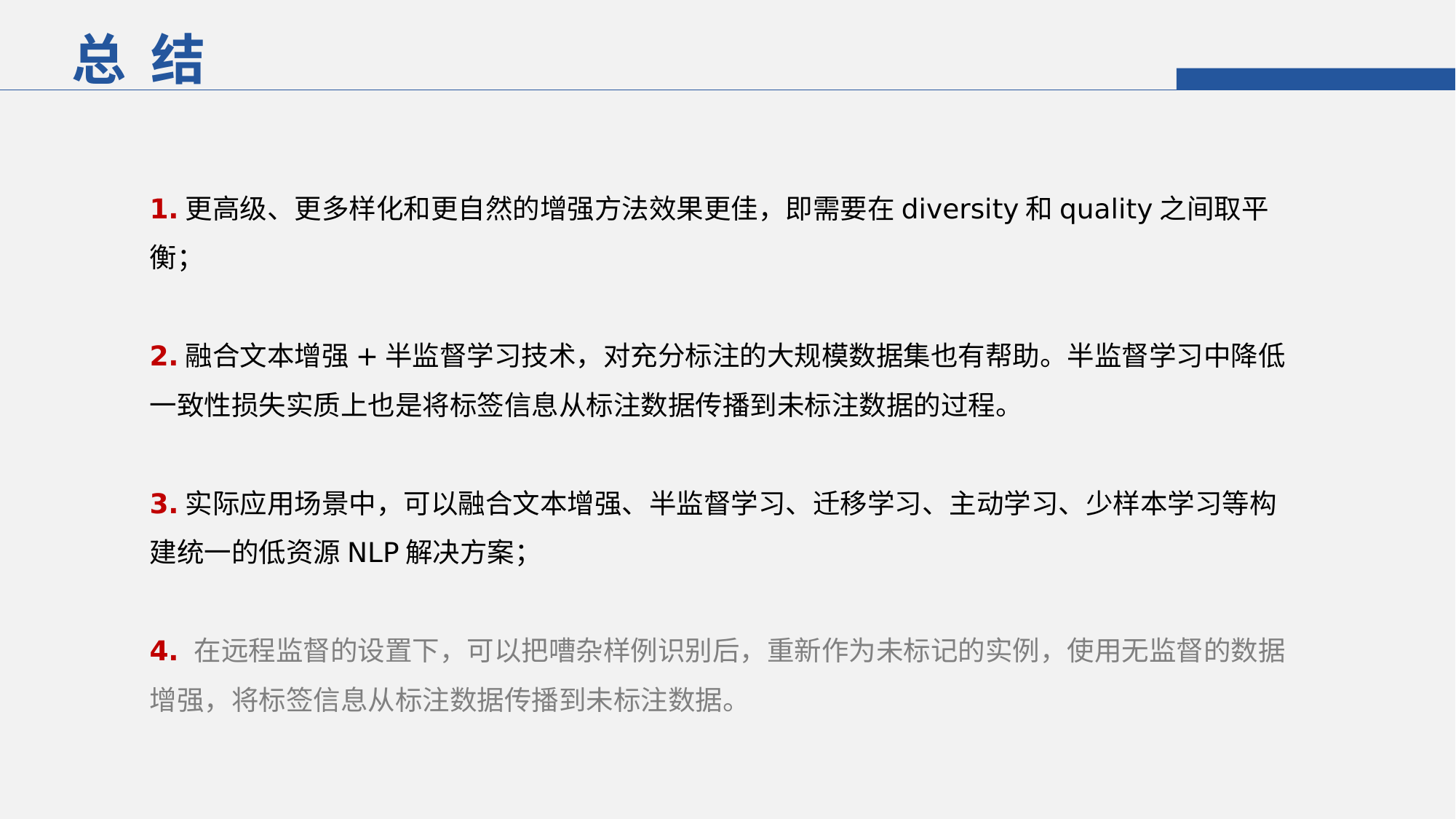

总  结
1.更高级、更多样化和更自然的增强方法效果更佳，即需要在diversity和quality之间取平衡；

2.融合文本增强+半监督学习技术，对充分标注的大规模数据集也有帮助。半监督学习中降低一致性损失实质上也是将标签信息从标注数据传播到未标注数据的过程。

3.实际应用场景中，可以融合文本增强、半监督学习、迁移学习、主动学习、少样本学习等构建统一的低资源NLP解决方案；

4. 在远程监督的设置下，可以把嘈杂样例识别后，重新作为未标记的实例，使用无监督的数据增强，将标签信息从标注数据传播到未标注数据。